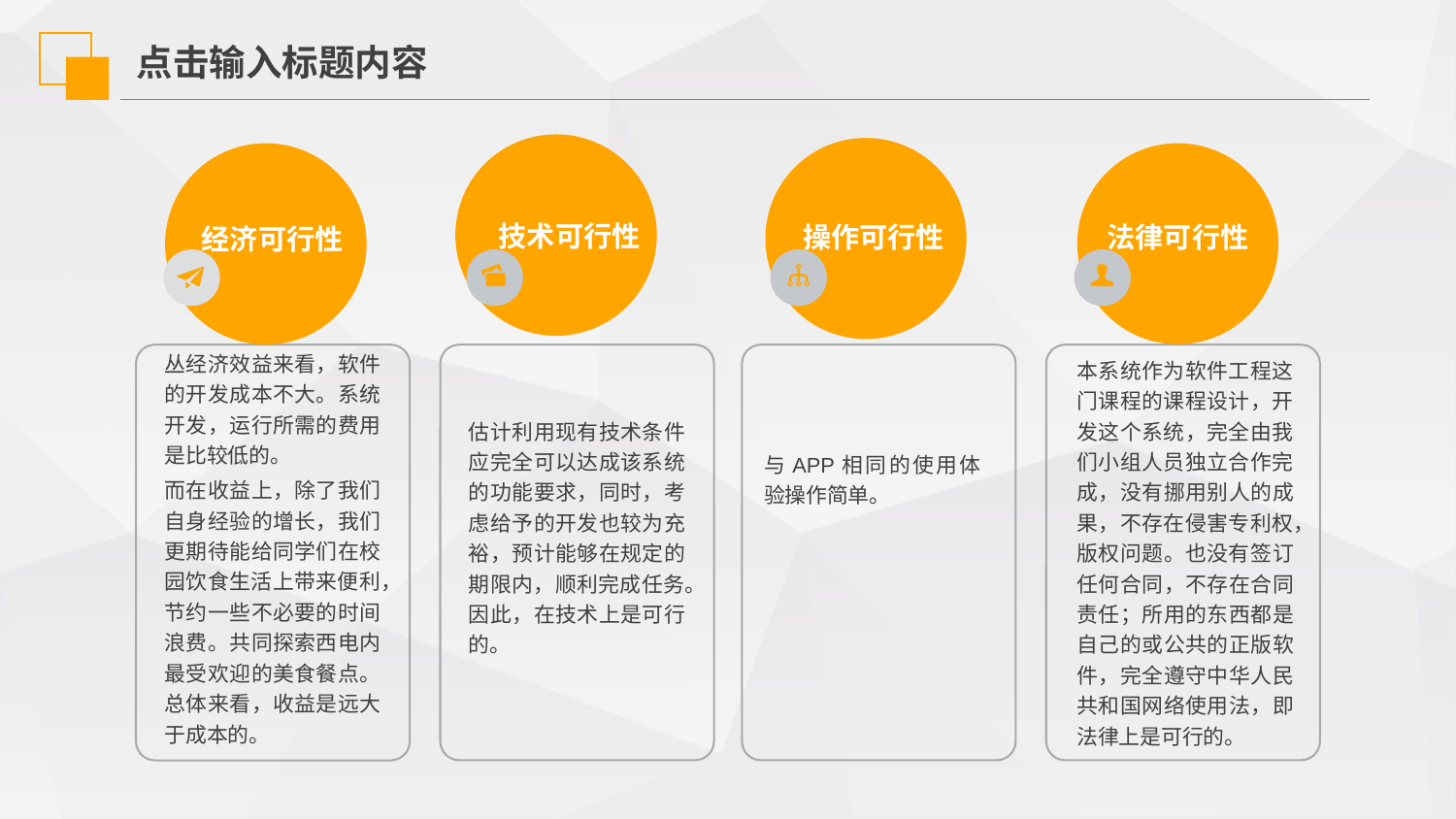

点击输入标题内容

技术可行性
经济可行性
操作可行性
法律可行性

估计利用现有技术条件应完全可以达成该系统的功能要求，同时，考虑给予的开发也较为充裕，预计能够在规定的期限内，顺利完成任务。因此，在技术上是可行的。
本系统作为软件工程这门课程的课程设计，开发这个系统，完全由我们小组人员独立合作完成，没有挪用别人的成果，不存在侵害专利权，版权问题。也没有签订任何合同，不存在合同责任；所用的东西都是自己的或公共的正版软件，完全遵守中华人民共和国网络使用法，即法律上是可行的。
与APP相同的使用体验操作简单。
丛经济效益来看，软件的开发成本不大。系统开发，运行所需的费用是比较低的。
而在收益上，除了我们自身经验的增长，我们更期待能给同学们在校园饮食生活上带来便利，节约一些不必要的时间浪费。共同探索西电内最受欢迎的美食餐点。总体来看，收益是远大于成本的。